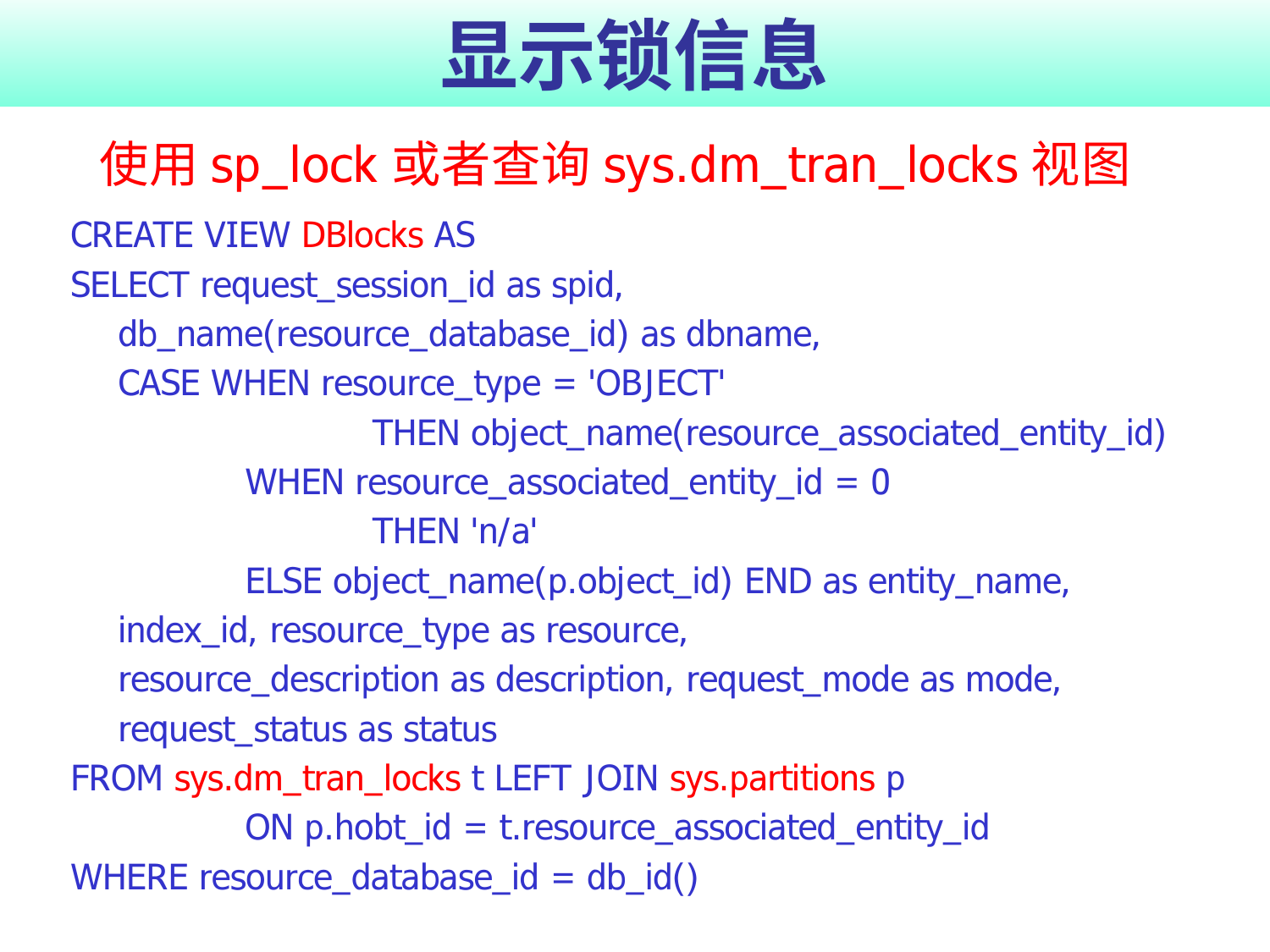

# 显示锁信息
使用sp_lock或者查询sys.dm_tran_locks视图
CREATE VIEW DBlocks AS
SELECT request_session_id as spid,
	db_name(resource_database_id) as dbname,
	CASE WHEN resource_type = 'OBJECT'
			THEN object_name(resource_associated_entity_id)
		WHEN resource_associated_entity_id = 0
			THEN 'n/a'
		ELSE object_name(p.object_id) END as entity_name,
	index_id, resource_type as resource,
	resource_description as description, request_mode as mode,
	request_status as status
FROM sys.dm_tran_locks t LEFT JOIN sys.partitions p
		ON p.hobt_id = t.resource_associated_entity_id
WHERE resource_database_id = db_id()